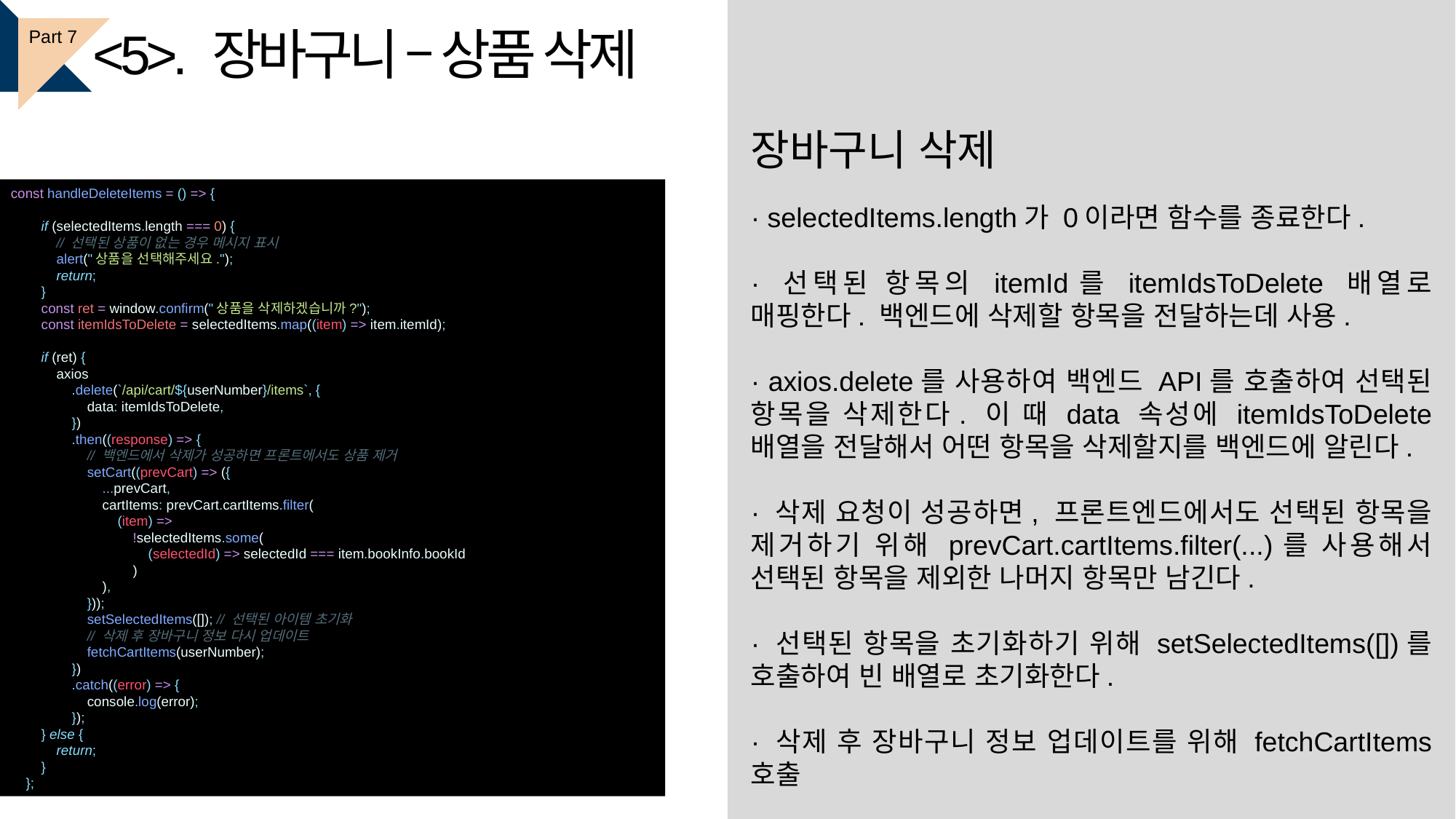

<5>. 장바구니 – 상품 삭제

Part 7
장바구니 삭제
const handleDeleteItems = () => {
        if (selectedItems.length === 0) {
            // 선택된 상품이 없는 경우 메시지 표시
            alert("상품을 선택해주세요.");
            return;
        }
        const ret = window.confirm("상품을 삭제하겠습니까?");
        const itemIdsToDelete = selectedItems.map((item) => item.itemId);
        if (ret) {
            axios
                .delete(`/api/cart/${userNumber}/items`, {
                    data: itemIdsToDelete,
                })
                .then((response) => {
                    // 백엔드에서 삭제가 성공하면 프론트에서도 상품 제거
                    setCart((prevCart) => ({
                        ...prevCart,
                        cartItems: prevCart.cartItems.filter(
                            (item) =>
                                !selectedItems.some(
                                    (selectedId) => selectedId === item.bookInfo.bookId
                                )
                        ),
                    }));
                    setSelectedItems([]); // 선택된 아이템 초기화
                    // 삭제 후 장바구니 정보 다시 업데이트
                    fetchCartItems(userNumber);
                })
                .catch((error) => {
                    console.log(error);
                });
        } else {
            return;
        }
    };
· selectedItems.length가 0이라면 함수를 종료한다.

· 선택된 항목의 itemId를 itemIdsToDelete 배열로 매핑한다. 백엔드에 삭제할 항목을 전달하는데 사용.

· axios.delete를 사용하여 백엔드 API를 호출하여 선택된 항목을 삭제한다. 이 때 data 속성에 itemIdsToDelete 배열을 전달해서 어떤 항목을 삭제할지를 백엔드에 알린다.

· 삭제 요청이 성공하면, 프론트엔드에서도 선택된 항목을 제거하기 위해 prevCart.cartItems.filter(...)를 사용해서 선택된 항목을 제외한 나머지 항목만 남긴다.

· 선택된 항목을 초기화하기 위해 setSelectedItems([])를 호출하여 빈 배열로 초기화한다.

· 삭제 후 장바구니 정보 업데이트를 위해 fetchCartItems 호출